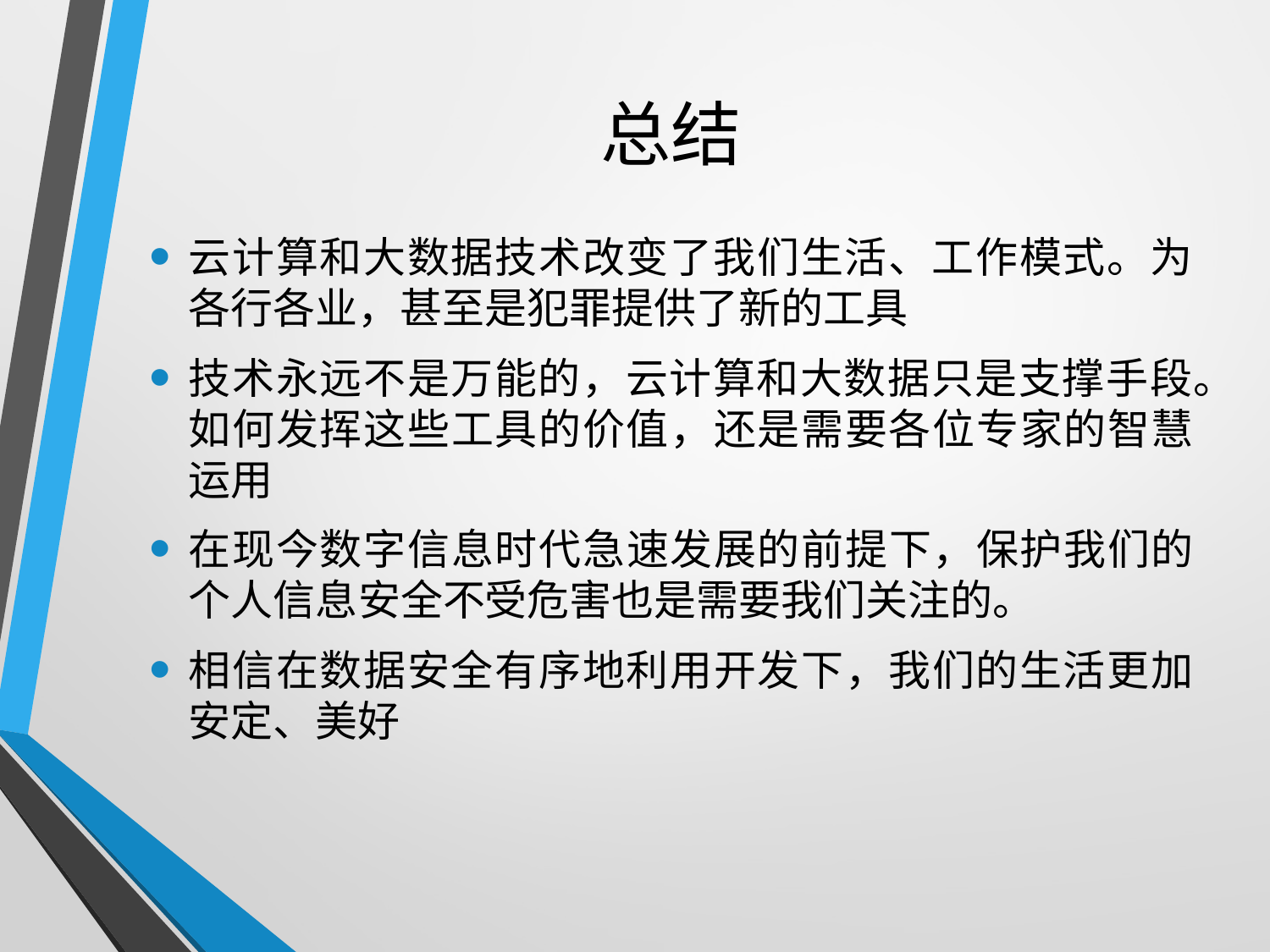

# 总结
云计算和大数据技术改变了我们生活、工作模式。为各行各业，甚至是犯罪提供了新的工具
技术永远不是万能的，云计算和大数据只是支撑手段。如何发挥这些工具的价值，还是需要各位专家的智慧运用
在现今数字信息时代急速发展的前提下，保护我们的个人信息安全不受危害也是需要我们关注的。
相信在数据安全有序地利用开发下，我们的生活更加安定、美好